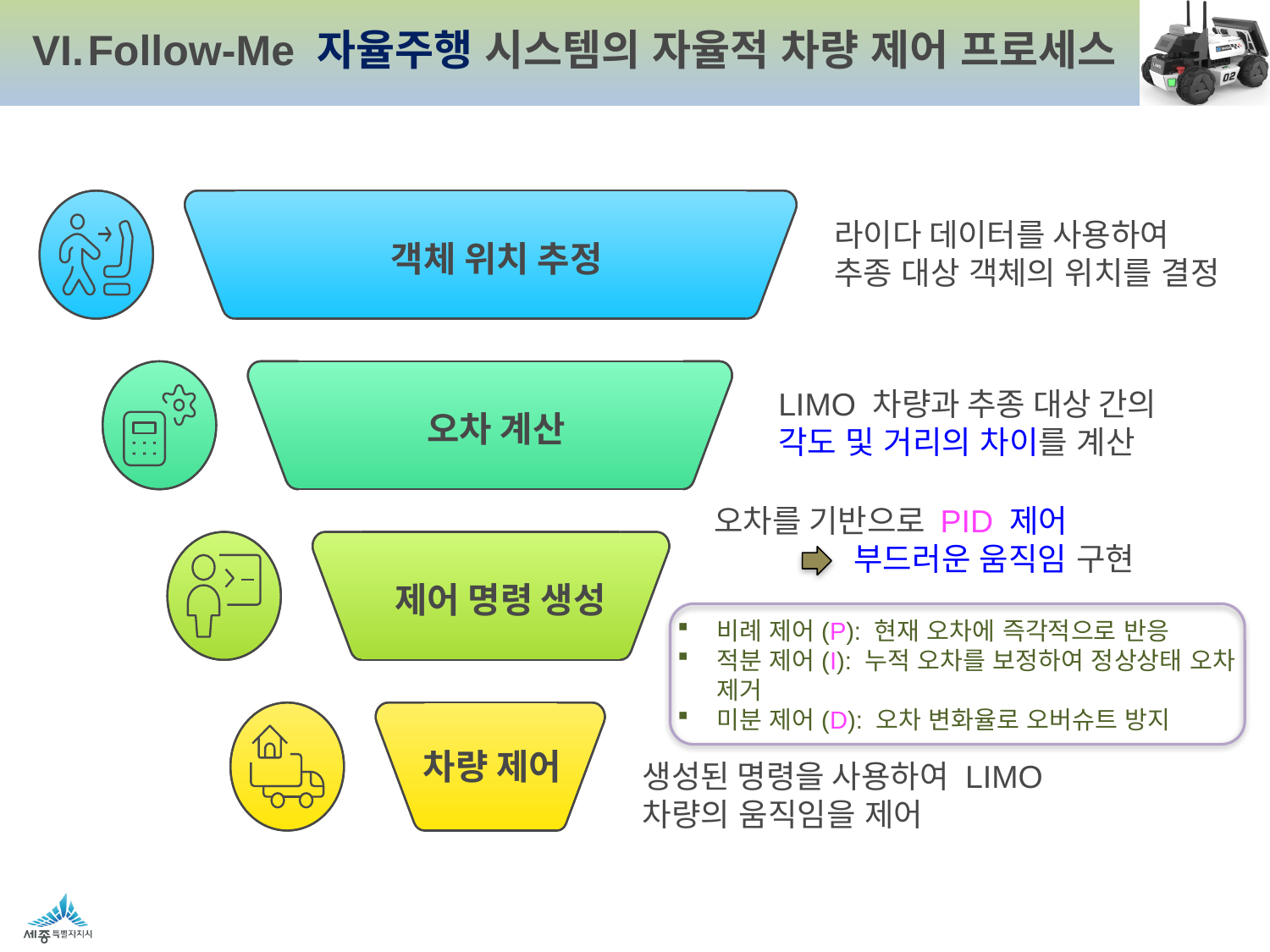

Follow-Me 자율주행 시스템의 자율적 차량 제어 프로세스

객체 위치 추정

오차 계산

제어 명령 생성

차량 제어
라이다 데이터를 사용하여
추종 대상 객체의 위치를 결정
LIMO 차량과 추종 대상 간의 각도 및 거리의 차이를 계산
    오차를 기반으로 PID 제어
                   부드러운 움직임 구현

비례 제어(P): 현재 오차에 즉각적으로 반응
적분 제어(I): 누적 오차를 보정하여 정상상태 오차 제거
미분 제어(D): 오차 변화율로 오버슈트 방지

생성된 명령을 사용하여 LIMO 차량의 움직임을 제어